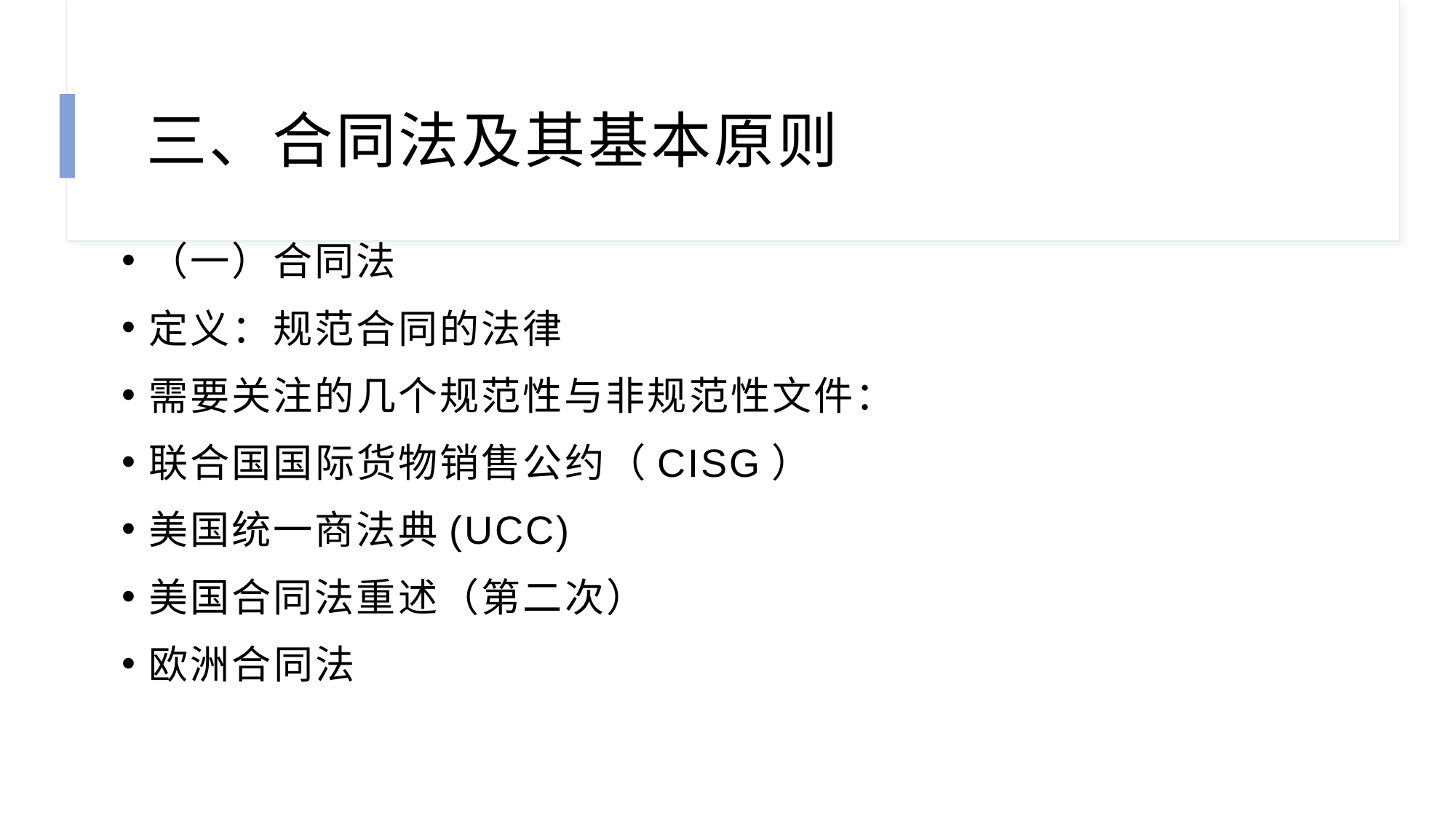

# 三、合同法及其基本原则
（一）合同法
定义：规范合同的法律
需要关注的几个规范性与非规范性文件：
联合国国际货物销售公约（CISG）
美国统一商法典(UCC)
美国合同法重述（第二次）
欧洲合同法